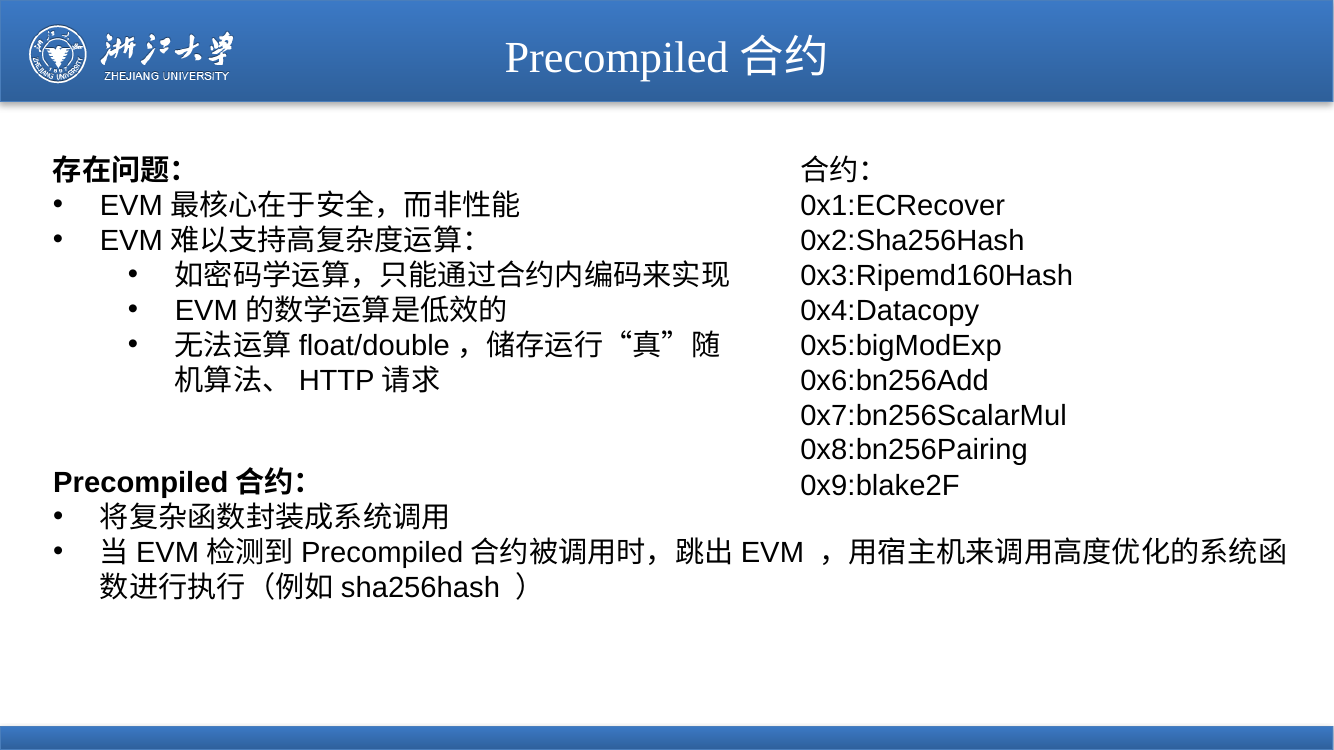

# Precompiled合约
存在问题：
EVM最核心在于安全，而非性能
EVM难以支持高复杂度运算：
如密码学运算，只能通过合约内编码来实现
EVM的数学运算是低效的
无法运算float/double，储存运行“真”随机算法、HTTP请求
合约：
0x1:ECRecover
0x2:Sha256Hash
0x3:Ripemd160Hash
0x4:Datacopy
0x5:bigModExp
0x6:bn256Add
0x7:bn256ScalarMul
0x8:bn256Pairing
0x9:blake2F
Precompiled合约：
将复杂函数封装成系统调用
当EVM检测到Precompiled合约被调用时，跳出EVM ，用宿主机来调用高度优化的系统函数进行执行（例如sha256hash ）